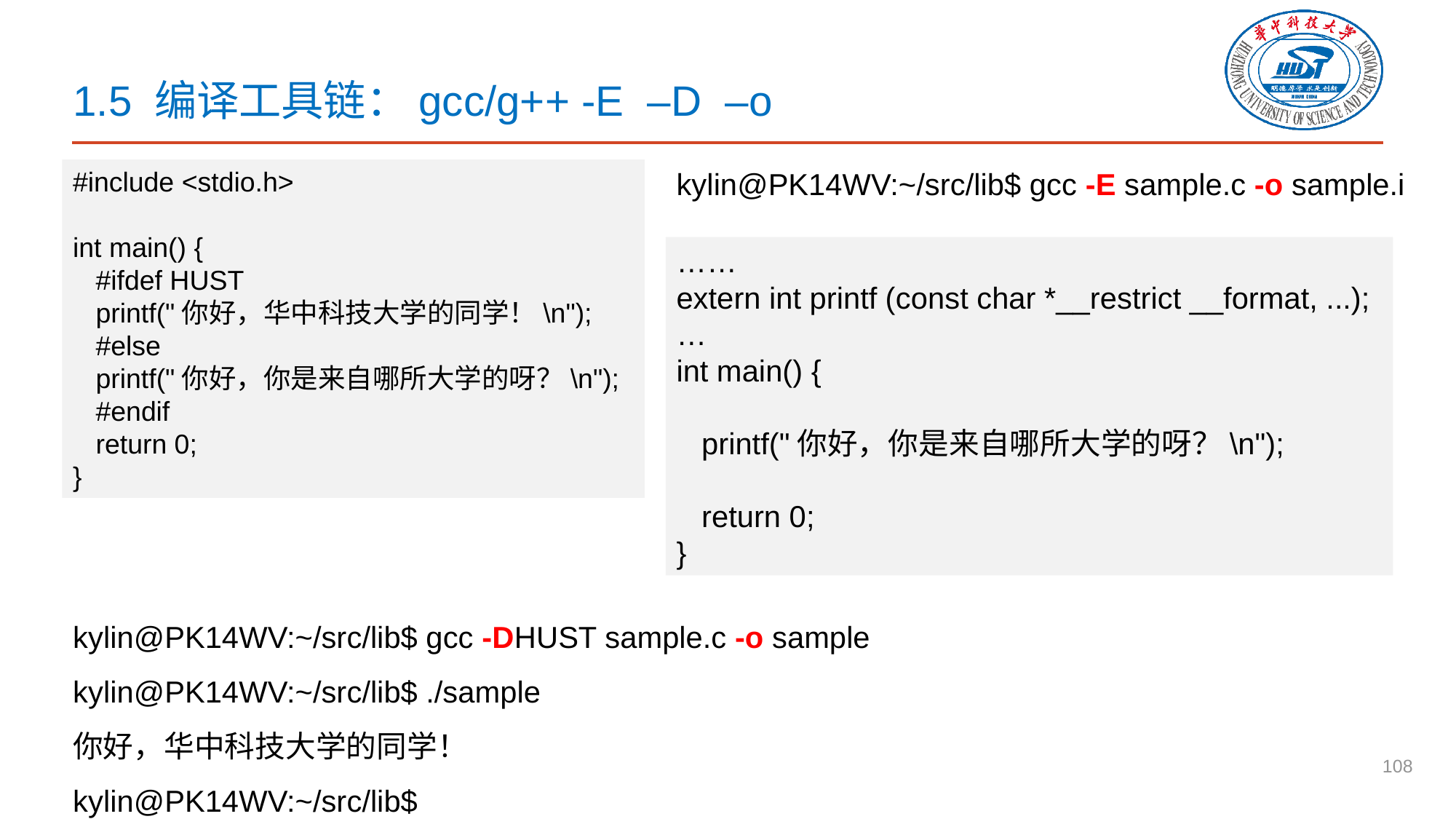

# 1.5 编译工具链：gcc/g++ -E  –D  –o
#include <stdio.h>

int main() {
   #ifdef HUST
   printf("你好，华中科技大学的同学！\n");
   #else
   printf("你好，你是来自哪所大学的呀？\n");
   #endif
   return 0;
}
kylin@PK14WV:~/src/lib$ gcc -E sample.c -o sample.i
……
extern int printf (const char *__restrict __format, ...);
…
int main() {

   printf("你好，你是来自哪所大学的呀？\n");

   return 0;
}
kylin@PK14WV:~/src/lib$ gcc -DHUST sample.c -o sample
kylin@PK14WV:~/src/lib$ ./sample
你好，华中科技大学的同学！
kylin@PK14WV:~/src/lib$
108